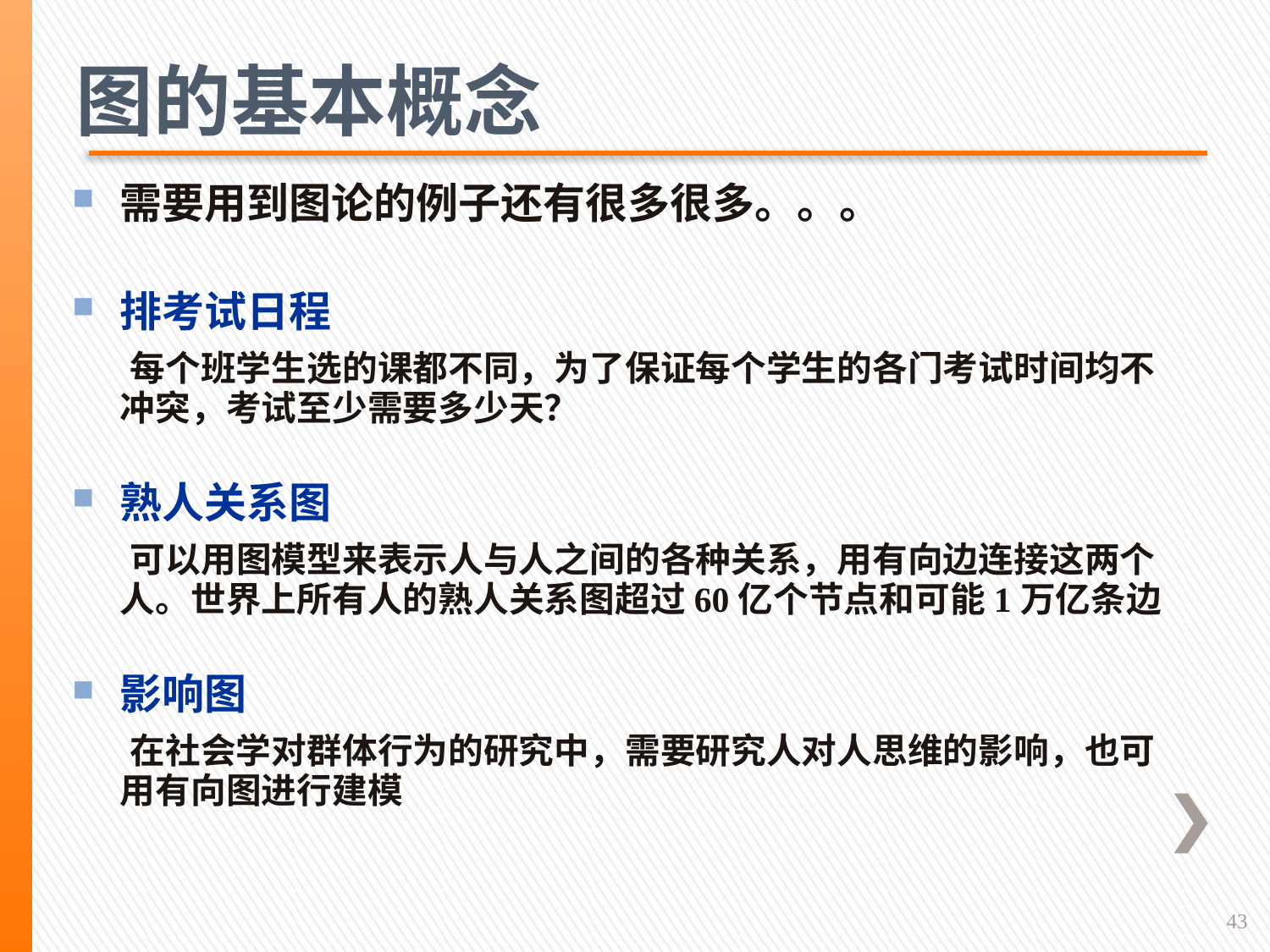

图的基本概念
需要用到图论的例子还有很多很多。。。

排考试日程
     每个班学生选的课都不同，为了保证每个学生的各门考试时间均不冲突，考试至少需要多少天？

熟人关系图
     可以用图模型来表示人与人之间的各种关系，用有向边连接这两个人。世界上所有人的熟人关系图超过60亿个节点和可能1万亿条边

影响图
     在社会学对群体行为的研究中，需要研究人对人思维的影响，也可用有向图进行建模
43